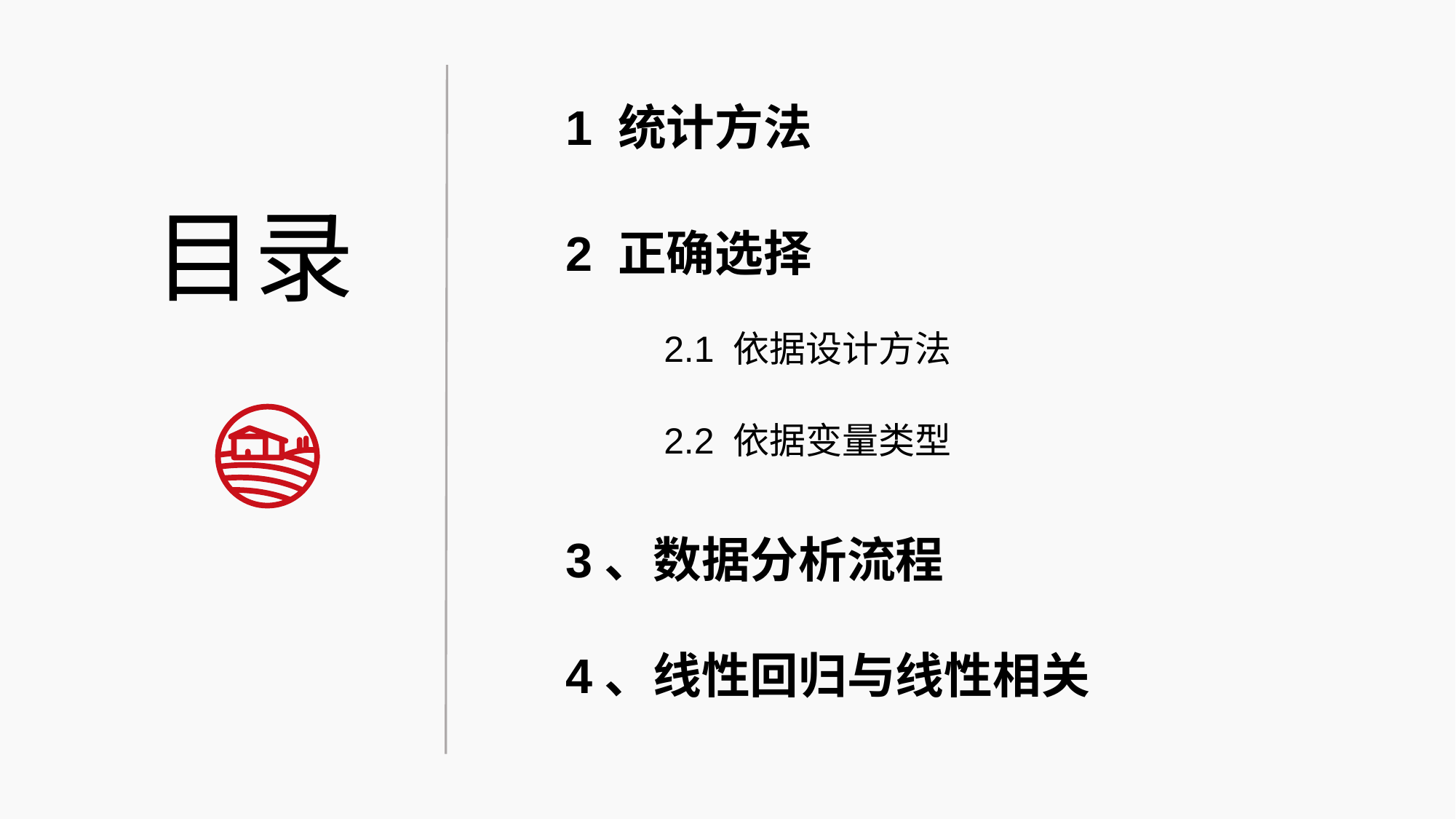

1 统计方法
2 正确选择
2.1 依据设计方法
2.2 依据变量类型
3、数据分析流程
4、线性回归与线性相关
目录